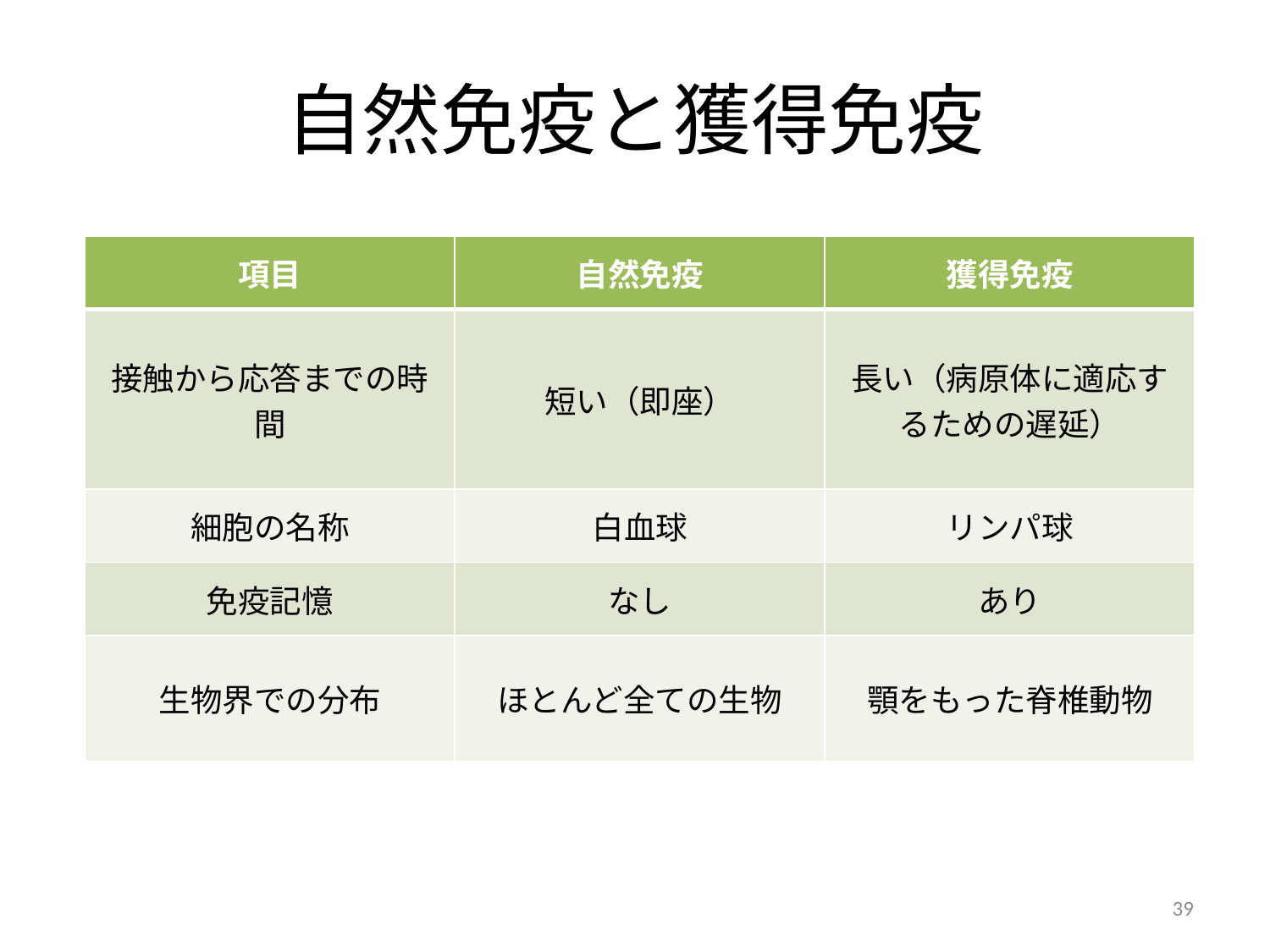

# 自然免疫と獲得免疫
| 項目 | 自然免疫 | 獲得免疫 |
| --- | --- | --- |
| 接触から応答までの時間 | 短い（即座） | 長い（病原体に適応するための遅延） |
| 細胞の名称 | 白血球 | リンパ球 |
| 免疫記憶 | なし | あり |
| 生物界での分布 | ほとんど全ての生物 | 顎をもった脊椎動物 |
39